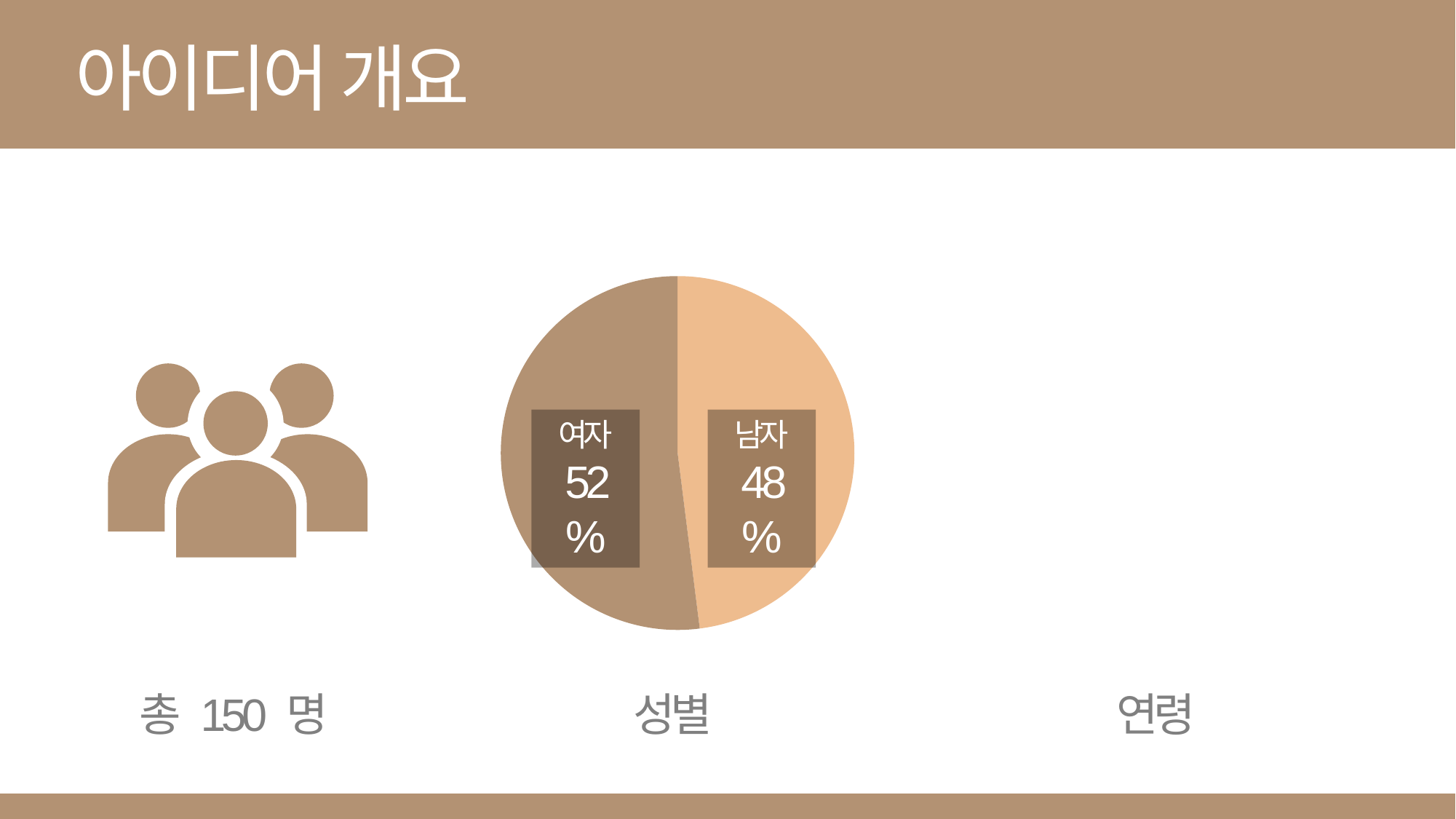

아이디어 개요

### Chart

| Category |  |
|---|---|
| 남자 | 72.0 |
| 여자 | 78.0 |
| None | None |
| None | None |

여자
52 %
남자
48 %

총 150 명
성별
연령